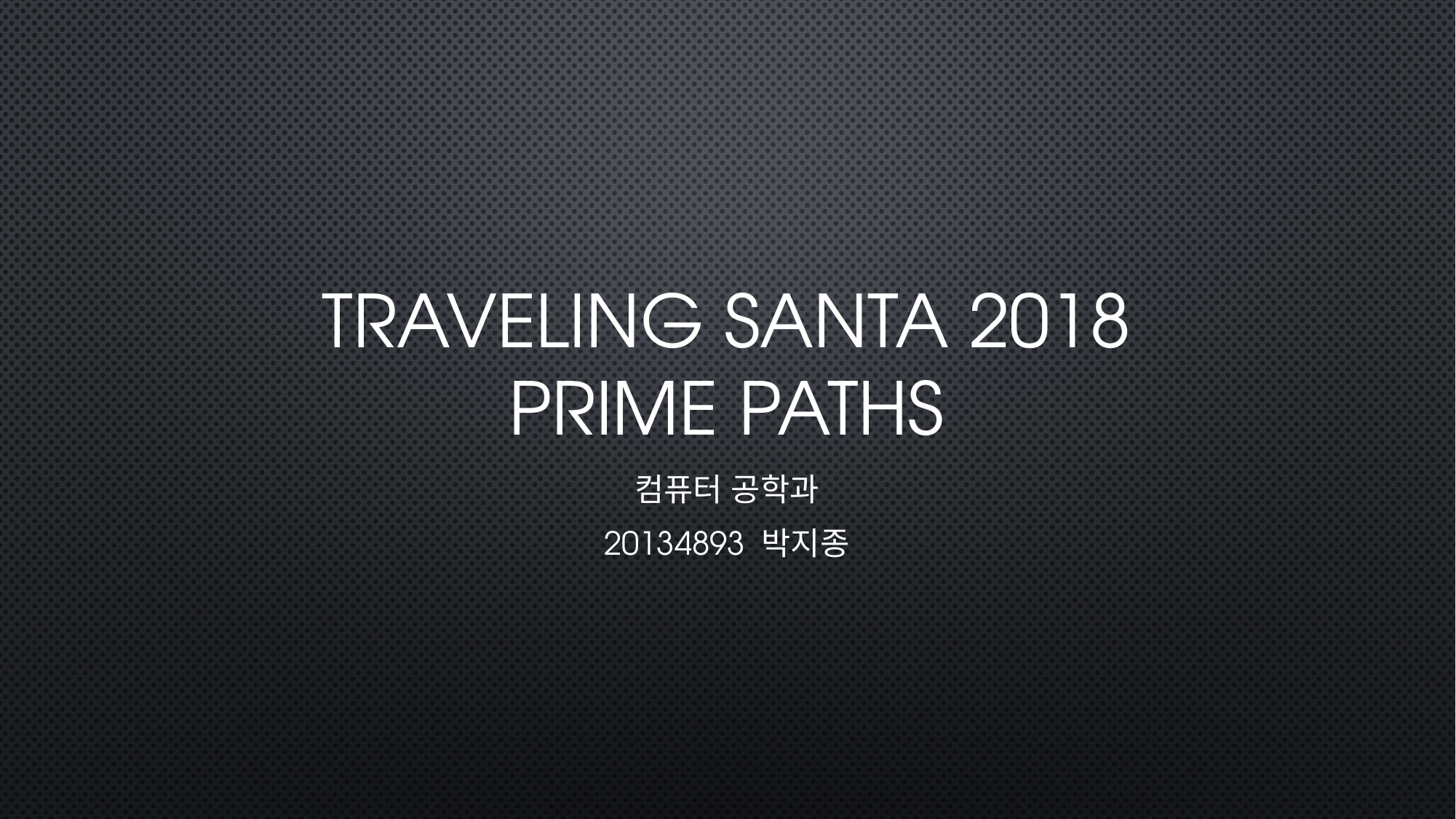

# Traveling Santa 2018 Prime Paths
컴퓨터 공학과
20134893 박지종